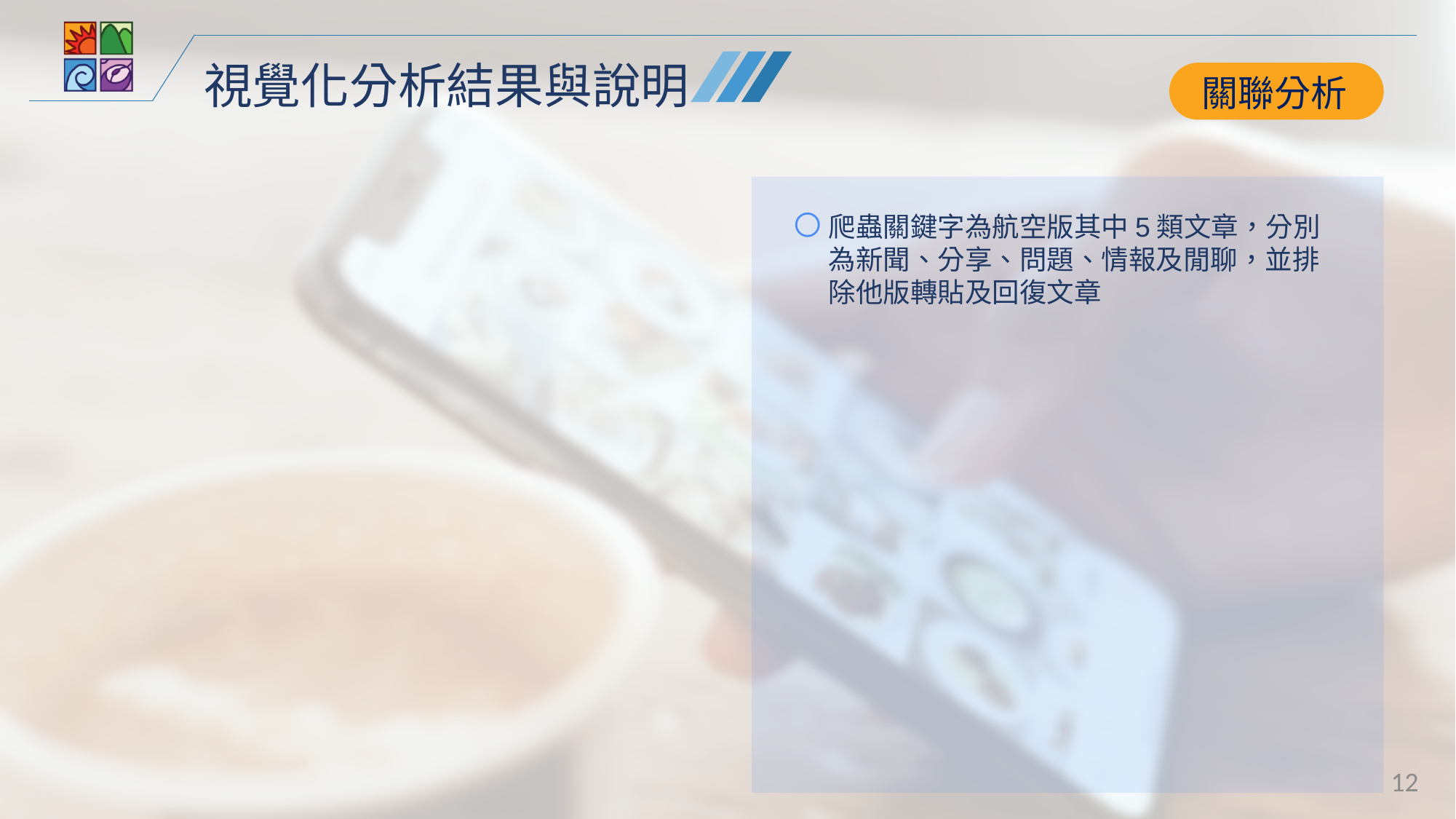

視覺化分析結果與說明

關聯分析

爬蟲關鍵字為航空版其中5類文章，分別為新聞、分享、問題、情報及閒聊，並排除他版轉貼及回復文章
12